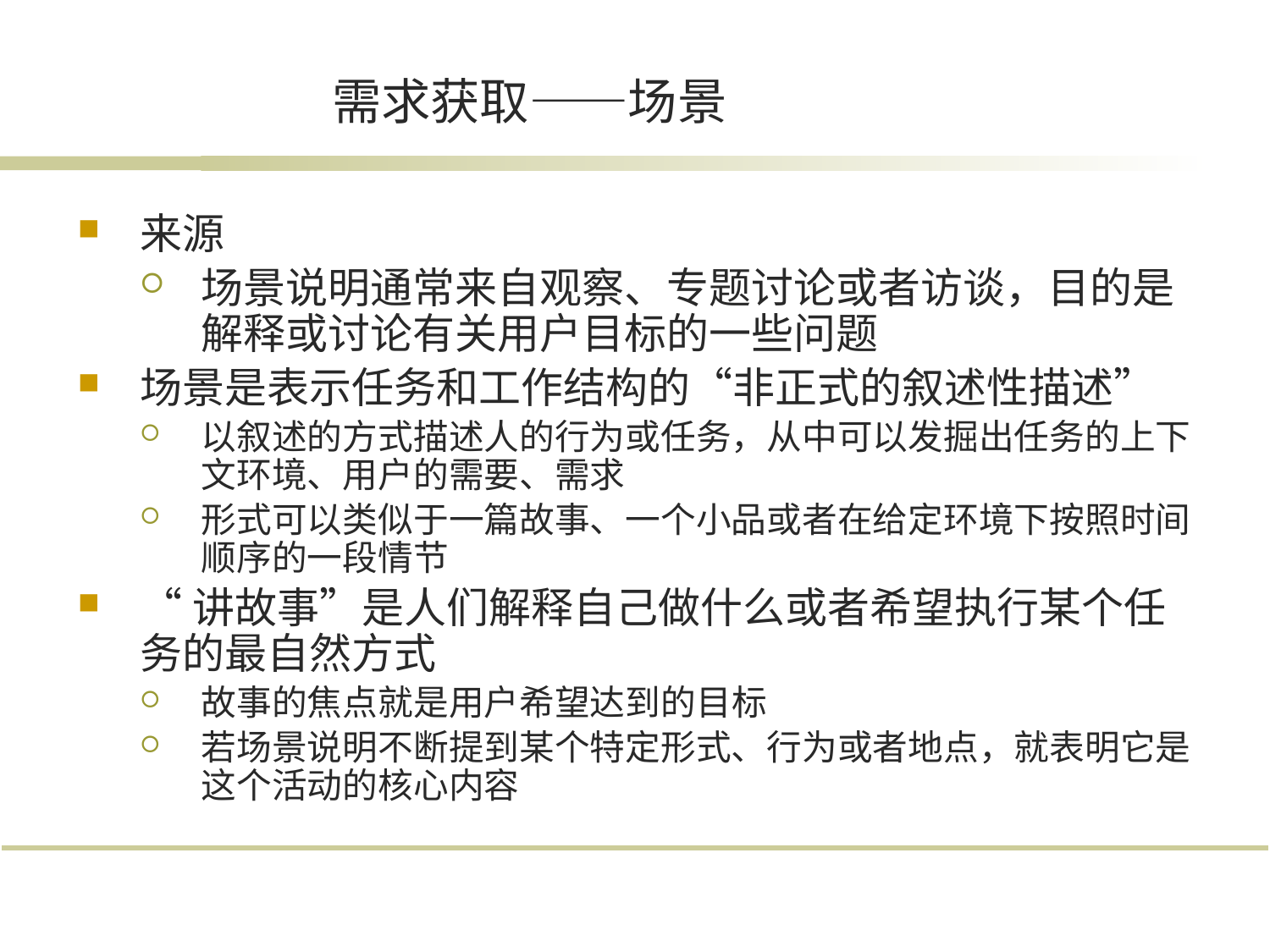

# 需求获取——场景
来源
场景说明通常来自观察、专题讨论或者访谈，目的是解释或讨论有关用户目标的一些问题
场景是表示任务和工作结构的“非正式的叙述性描述”
以叙述的方式描述人的行为或任务，从中可以发掘出任务的上下文环境、用户的需要、需求
形式可以类似于一篇故事、一个小品或者在给定环境下按照时间顺序的一段情节
“讲故事”是人们解释自己做什么或者希望执行某个任务的最自然方式
故事的焦点就是用户希望达到的目标
若场景说明不断提到某个特定形式、行为或者地点，就表明它是这个活动的核心内容